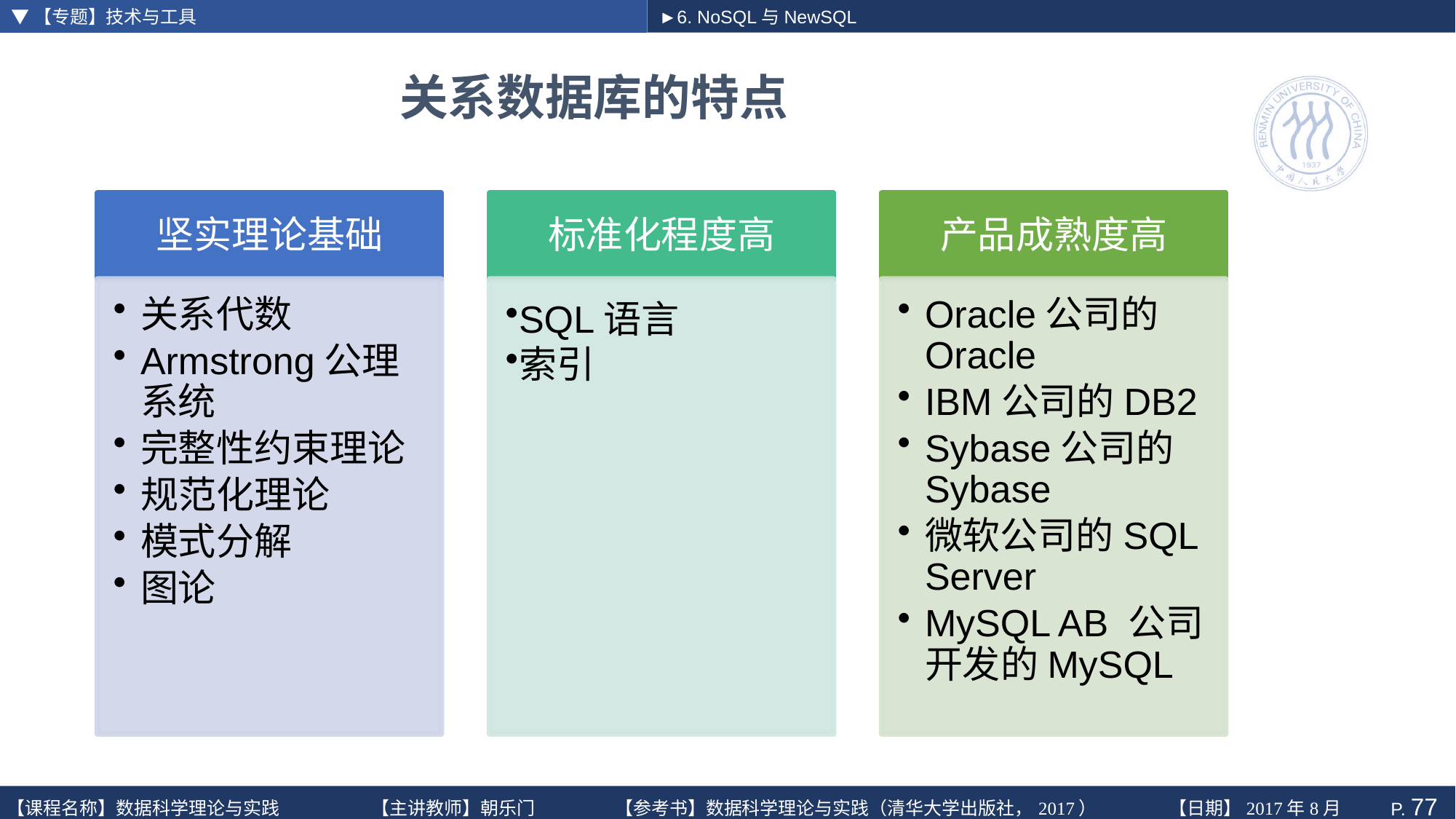

▼【专题】技术与工具
►6. NoSQL与NewSQL
# 关系数据库的特点
坚实理论基础
关系代数
Armstrong公理系统
完整性约束理论
规范化理论
模式分解
图论
标准化程度高
SQL语言
索引
产品成熟度高
Oracle公司的Oracle
IBM公司的DB2
Sybase公司的Sybase
微软公司的SQL Server
MySQL AB 公司开发的MySQL